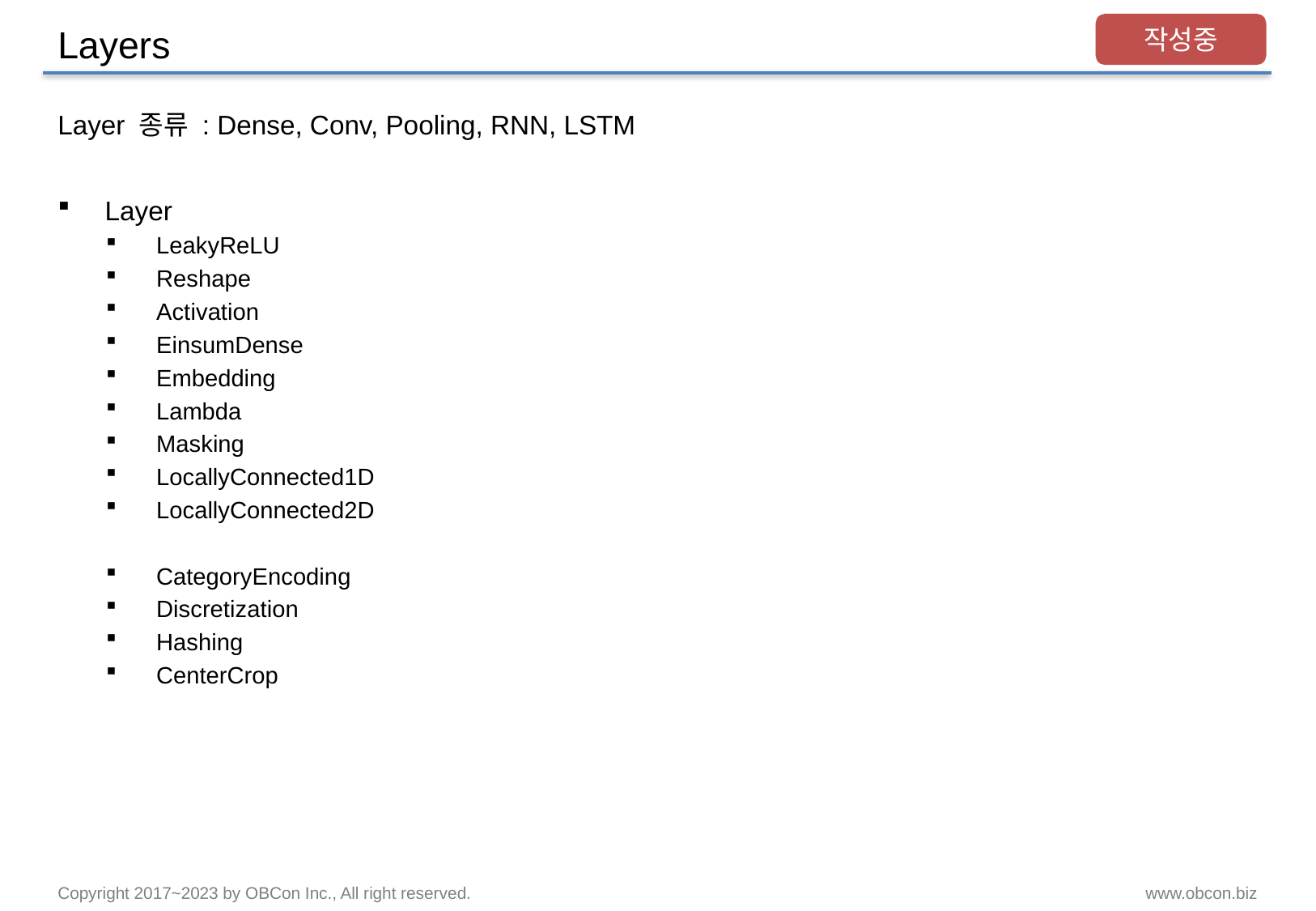

# Layers
작성중
Layer 종류 : Dense, Conv, Pooling, RNN, LSTM
Layer
LeakyReLU
Reshape
Activation
EinsumDense
Embedding
Lambda
Masking
LocallyConnected1D
LocallyConnected2D

CategoryEncoding
Discretization
Hashing
CenterCrop